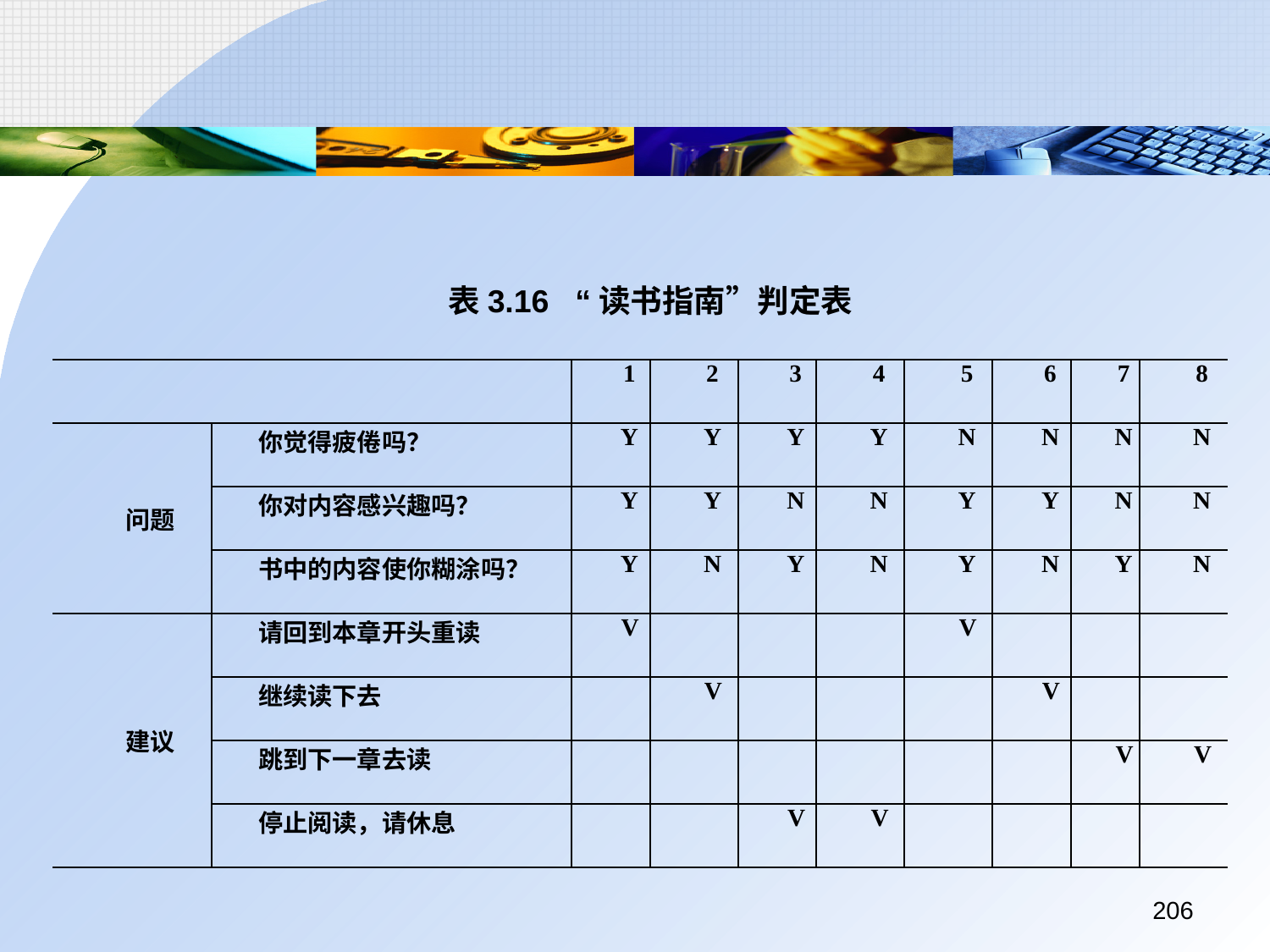

表3.16	“读书指南”判定表
|  |  | 1 | 2 | 3 | 4 | 5 | 6 | 7 | 8 |
| --- | --- | --- | --- | --- | --- | --- | --- | --- | --- |
| 问题 | 你觉得疲倦吗？ | Y | Y | Y | Y | N | N | N | N |
|  | 你对内容感兴趣吗？ | Y | Y | N | N | Y | Y | N | N |
|  | 书中的内容使你糊涂吗？ | Y | N | Y | N | Y | N | Y | N |
| 建议 | 请回到本章开头重读 | V |  |  |  | V |  |  |  |
|  | 继续读下去 |  | V |  |  |  | V |  |  |
|  | 跳到下一章去读 |  |  |  |  |  |  | V | V |
|  | 停止阅读，请休息 |  |  | V | V |  |  |  |  |
206